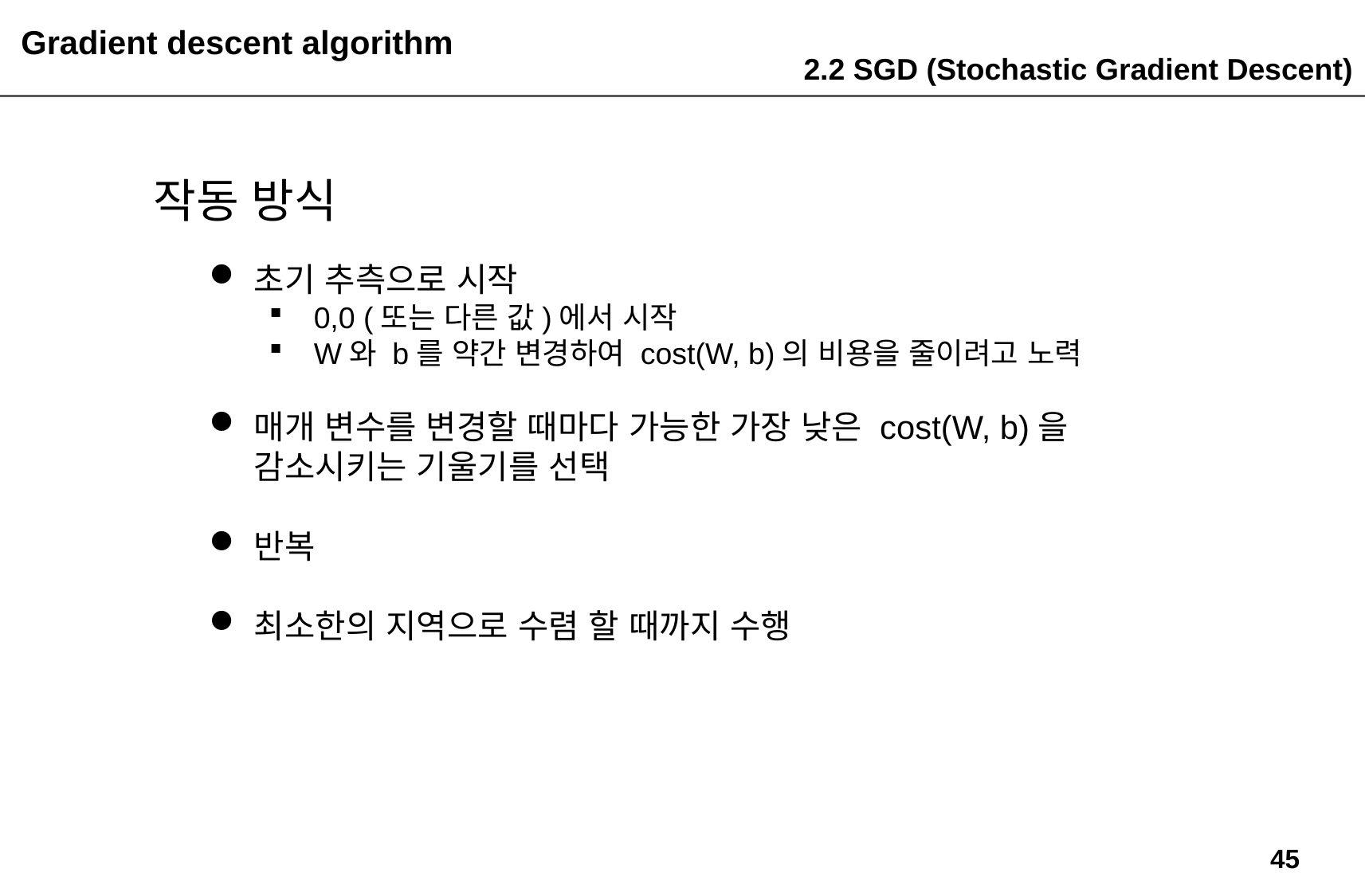

Gradient descent algorithm
2.2 SGD (Stochastic Gradient Descent)
작동 방식
초기 추측으로 시작
0,0 (또는 다른 값)에서 시작
W와 b를 약간 변경하여 cost(W, b)의 비용을 줄이려고 노력

매개 변수를 변경할 때마다 가능한 가장 낮은 cost(W, b)을 감소시키는 기울기를 선택

반복

최소한의 지역으로 수렴 할 때까지 수행